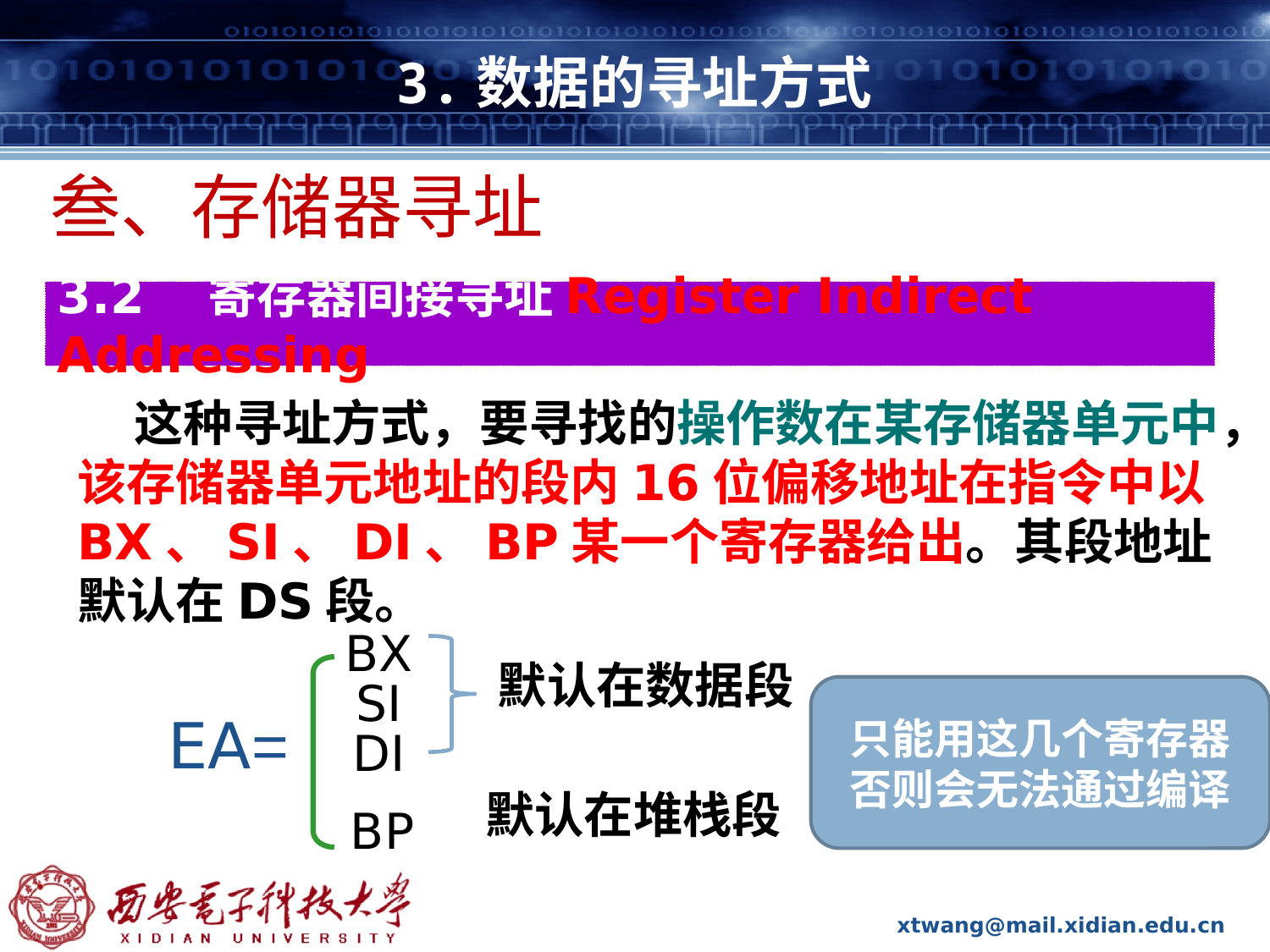

# 3.数据的寻址方式
叁、存储器寻址
3.2   寄存器间接寻址Register Indirect Addressing
    这种寻址方式，要寻找的操作数在某存储器单元中，该存储器单元地址的段内16位偏移地址在指令中以BX、SI、DI、BP某一个寄存器给出。其段地址默认在DS段。
BX

默认在数据段

SI
只能用这几个寄存器
否则会无法通过编译
EA=
DI
默认在堆栈段
BP